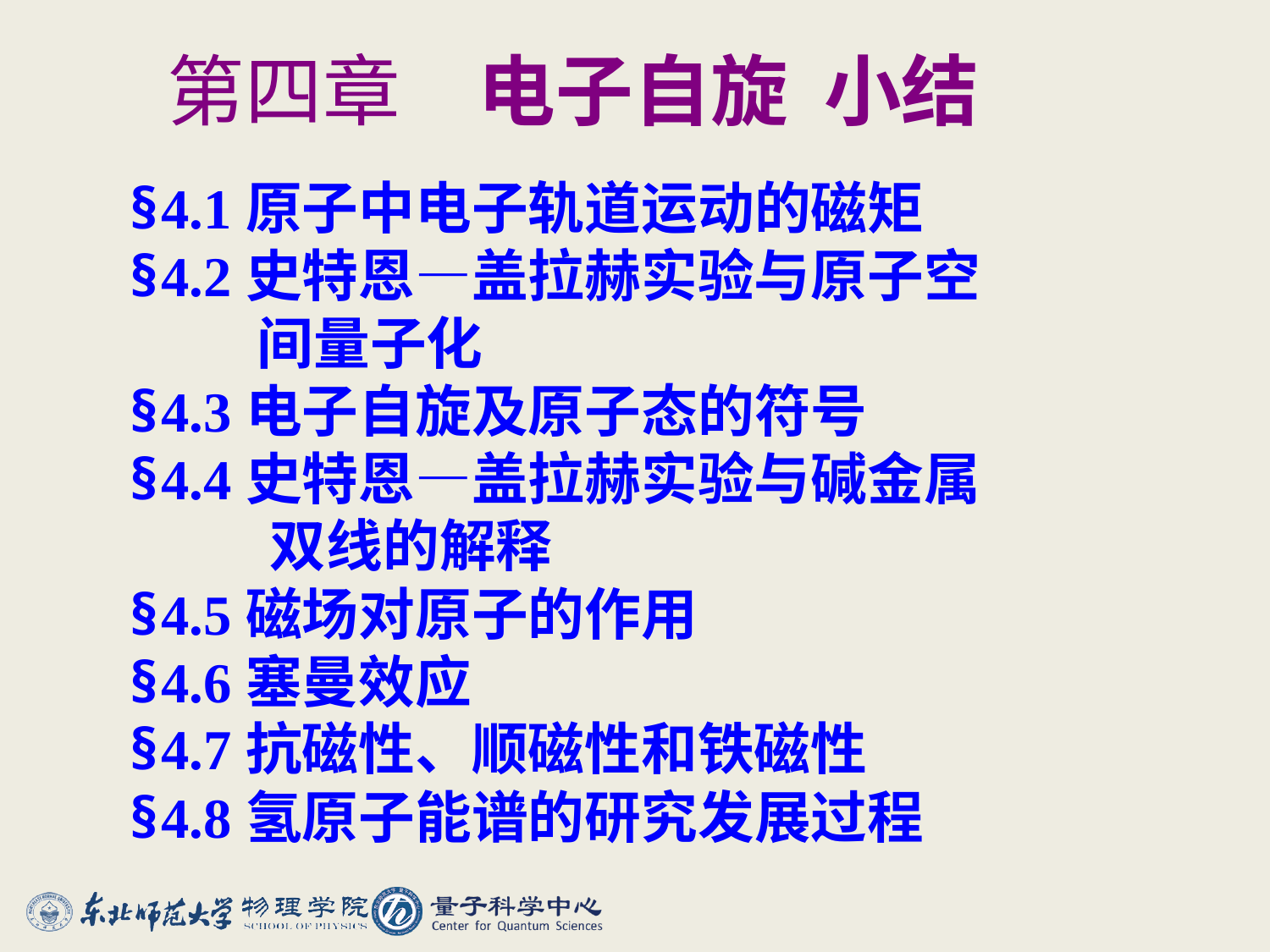

第四章　电子自旋  小结
§4.1原子中电子轨道运动的磁矩
§4.2史特恩—盖拉赫实验与原子空
         间量子化
§4.3电子自旋及原子态的符号
§4.4史特恩—盖拉赫实验与碱金属
          双线的解释
§4.5磁场对原子的作用
§4.6塞曼效应
§4.7抗磁性、顺磁性和铁磁性
§4.8氢原子能谱的研究发展过程